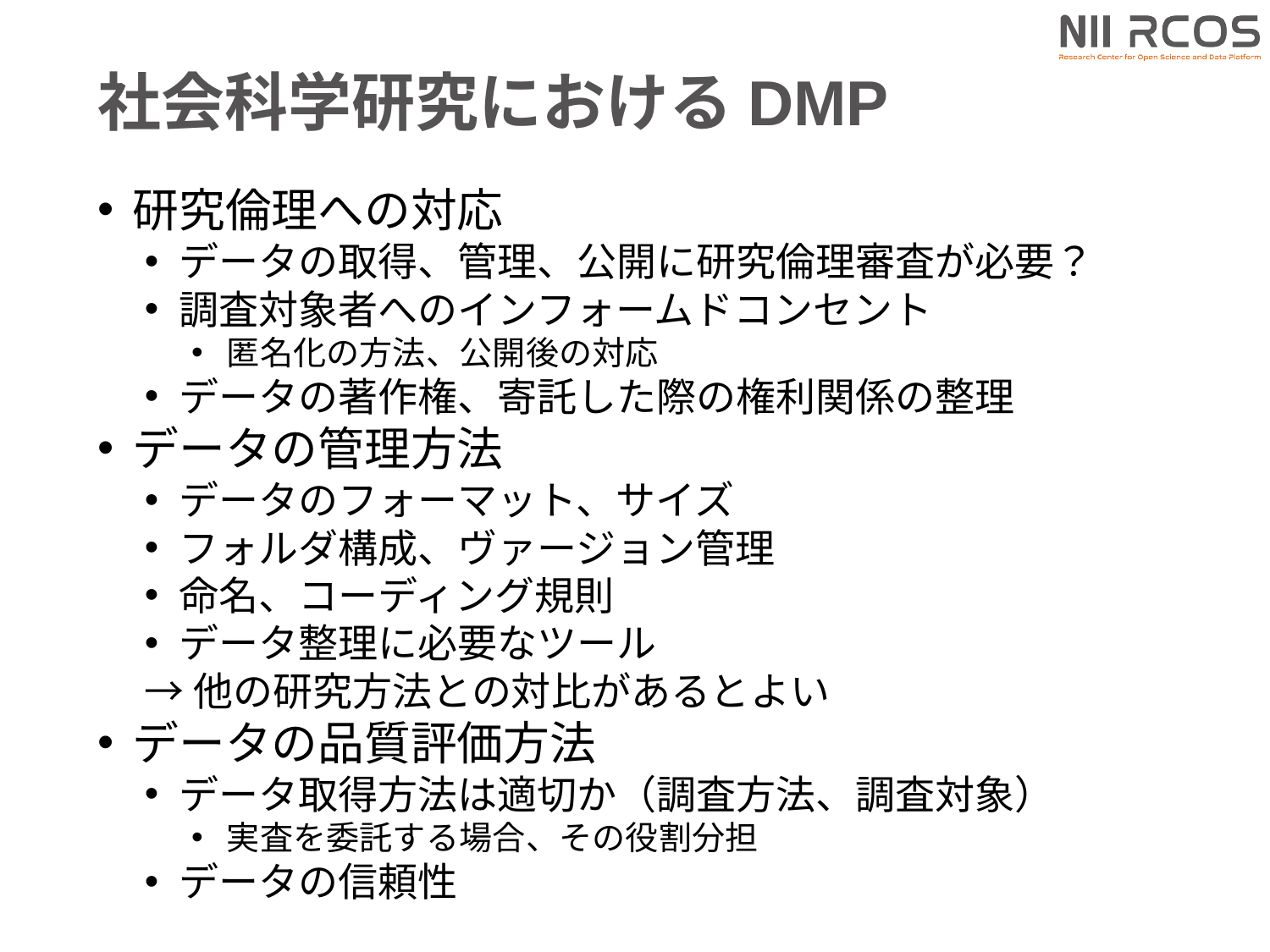

# 社会科学研究におけるDMP
研究倫理への対応
データの取得、管理、公開に研究倫理審査が必要？
調査対象者へのインフォームドコンセント
匿名化の方法、公開後の対応
データの著作権、寄託した際の権利関係の整理
データの管理方法
データのフォーマット、サイズ
フォルダ構成、ヴァージョン管理
命名、コーディング規則
データ整理に必要なツール
→他の研究方法との対比があるとよい
データの品質評価方法
データ取得方法は適切か（調査方法、調査対象）
実査を委託する場合、その役割分担
データの信頼性